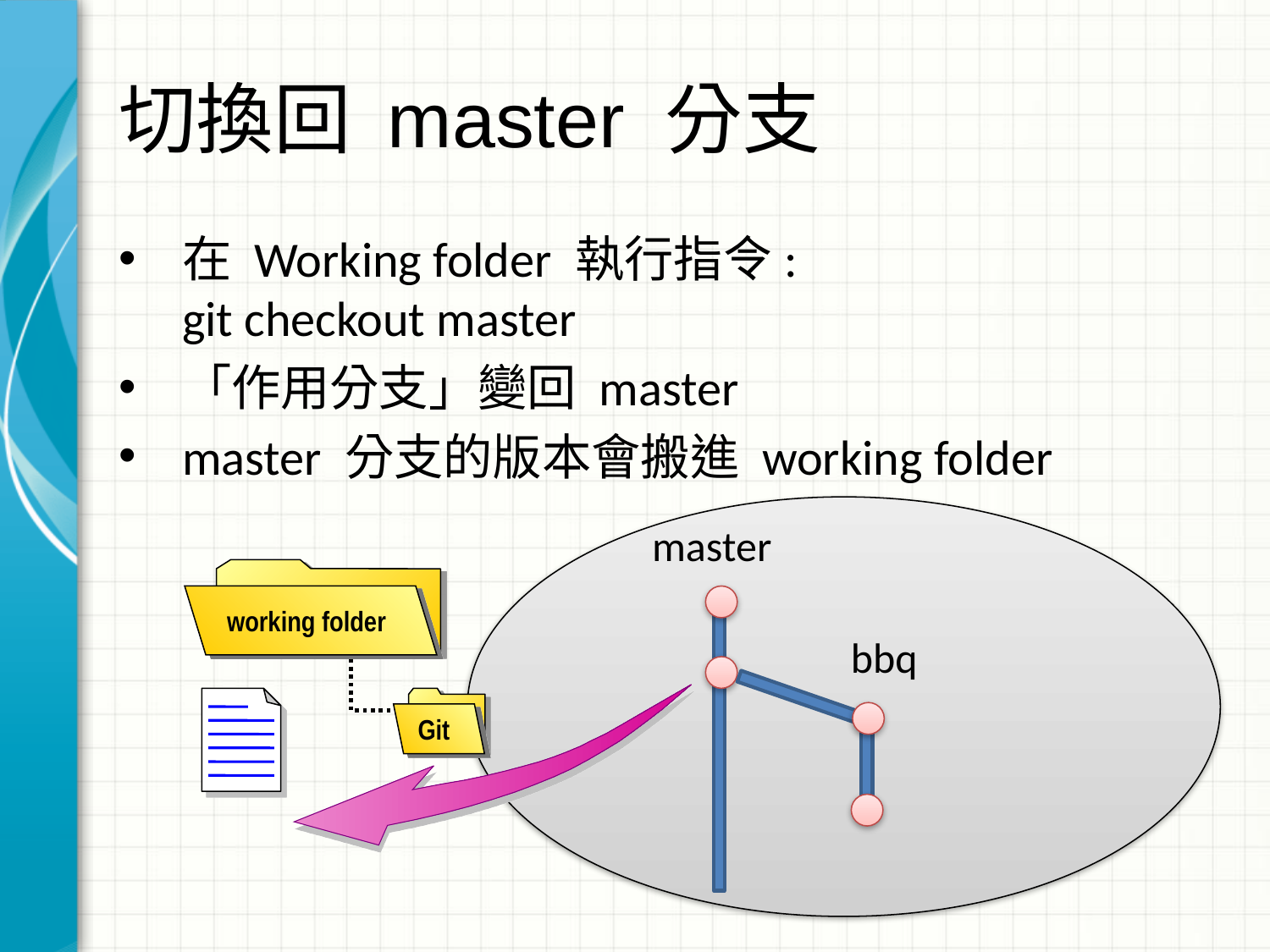

# 切換回 master 分支
在 Working folder 執行指令:
git checkout master
「作用分支」變回 master
master 分支的版本會搬進 working folder

master

working folder

bbq

Git